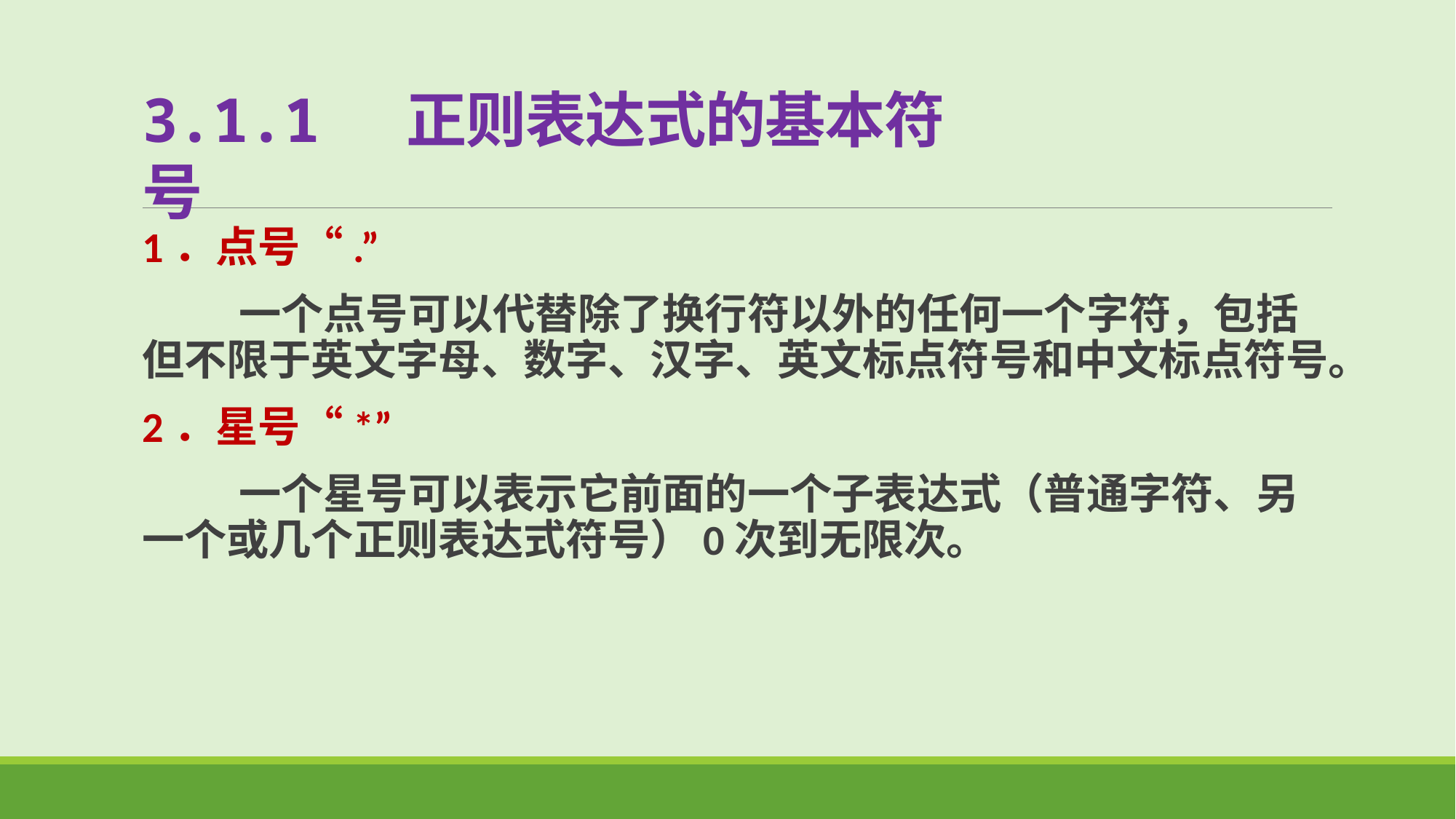

# 3.1.1  正则表达式的基本符号
1．点号“.”
         一个点号可以代替除了换行符以外的任何一个字符，包括但不限于英文字母、数字、汉字、英文标点符号和中文标点符号。
2．星号“*”
         一个星号可以表示它前面的一个子表达式（普通字符、另一个或几个正则表达式符号）0次到无限次。